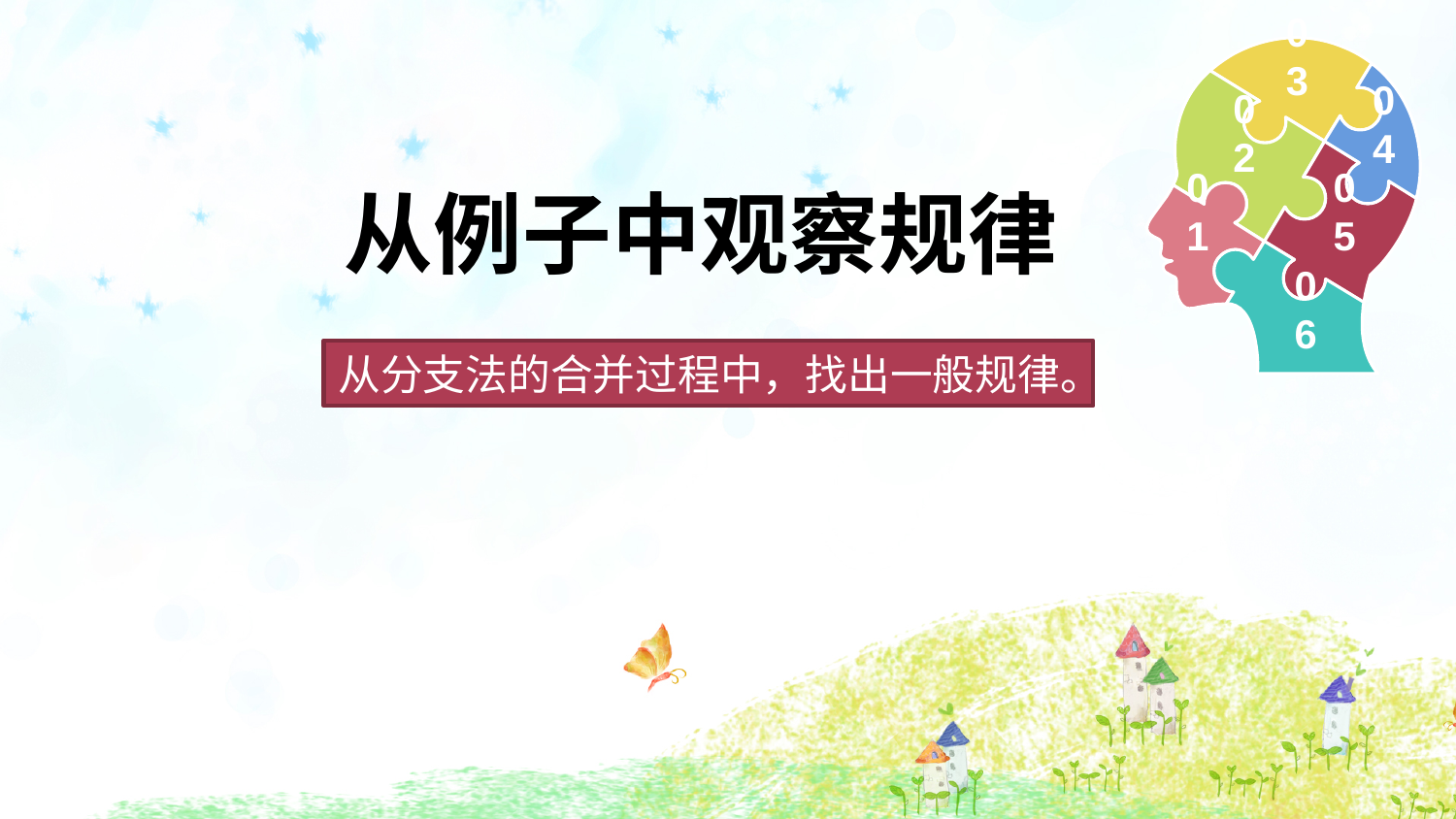

03

04
02

01
05

06
从例子中观察规律
从分支法的合并过程中，找出一般规律。